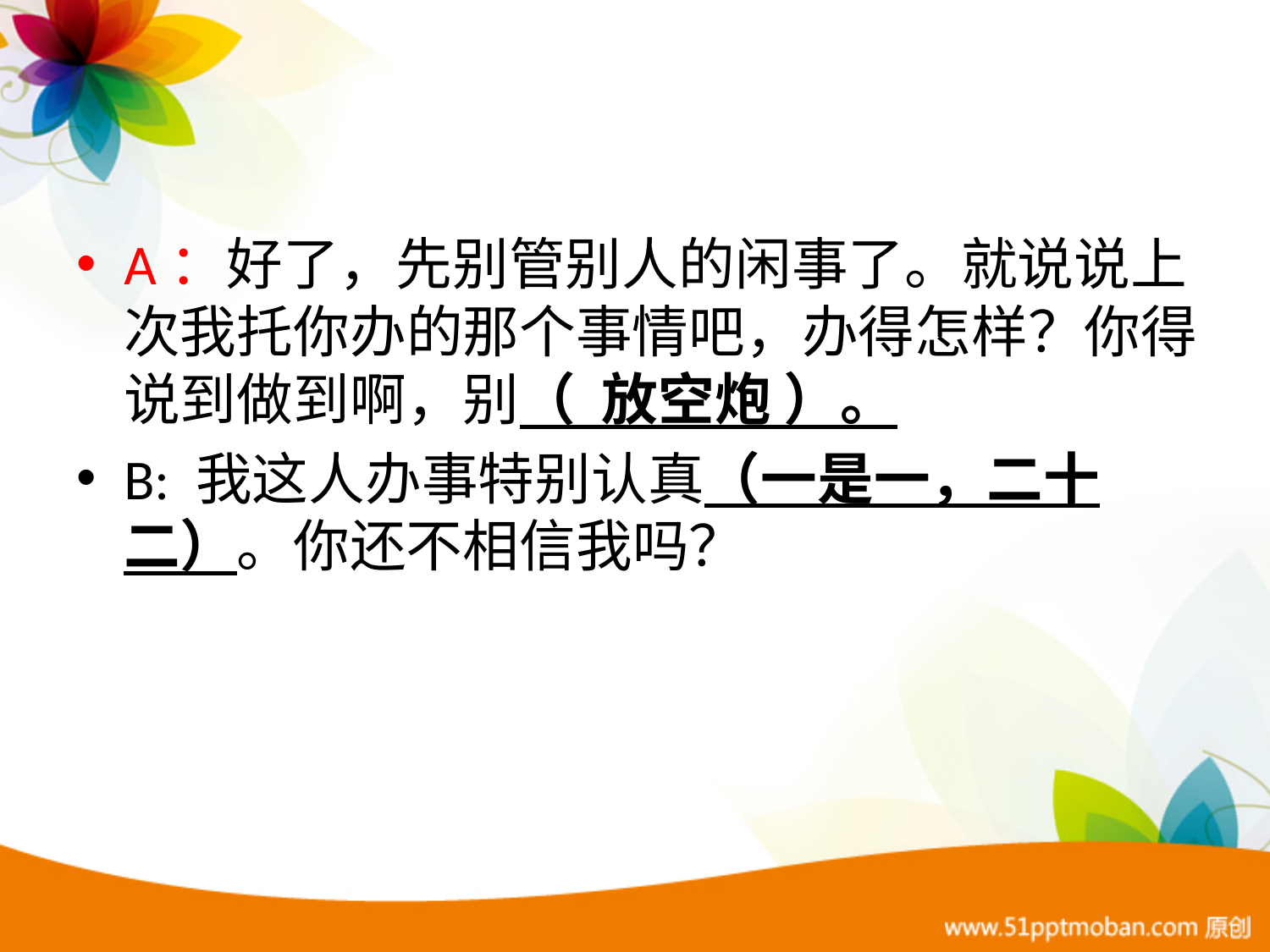

A：好了，先别管别人的闲事了。就说说上次我托你办的那个事情吧，办得怎样？你得说到做到啊，别（  放空炮 ）。
B: 我这人办事特别认真（一是一，二十二）。你还不相信我吗？